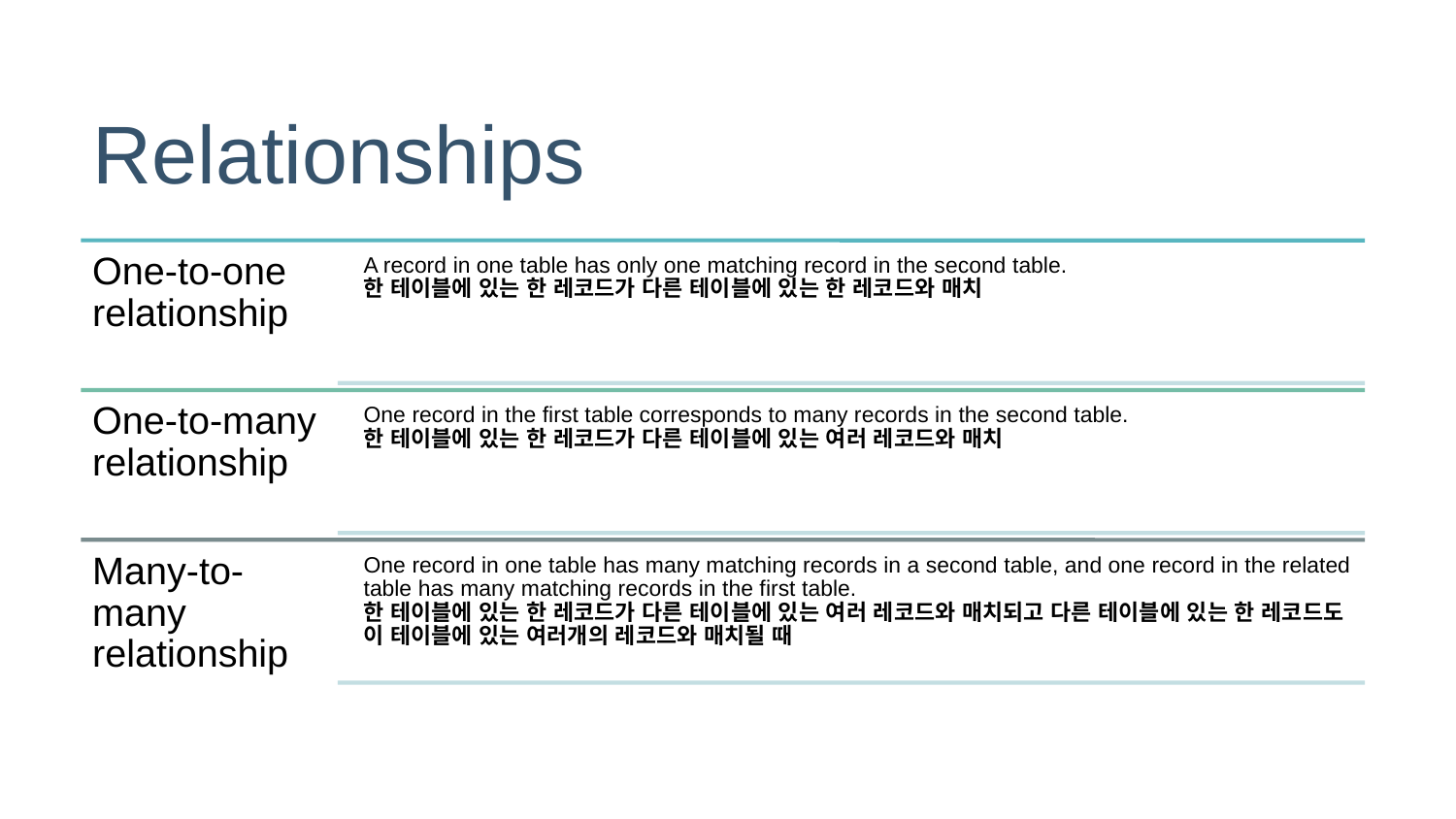

# Relationships
One-to-one relationship
A record in one table has only one matching record in the second table.
한 테이블에 있는 한 레코드가 다른 테이블에 있는 한 레코드와 매치
One-to-many relationship
One record in the first table corresponds to many records in the second table.
한 테이블에 있는 한 레코드가 다른 테이블에 있는 여러 레코드와 매치
Many-to-many relationship
One record in one table has many matching records in a second table, and one record in the related table has many matching records in the first table.
한 테이블에 있는 한 레코드가 다른 테이블에 있는 여러 레코드와 매치되고 다른 테이블에 있는 한 레코드도 이 테이블에 있는 여러개의 레코드와 매치될 때